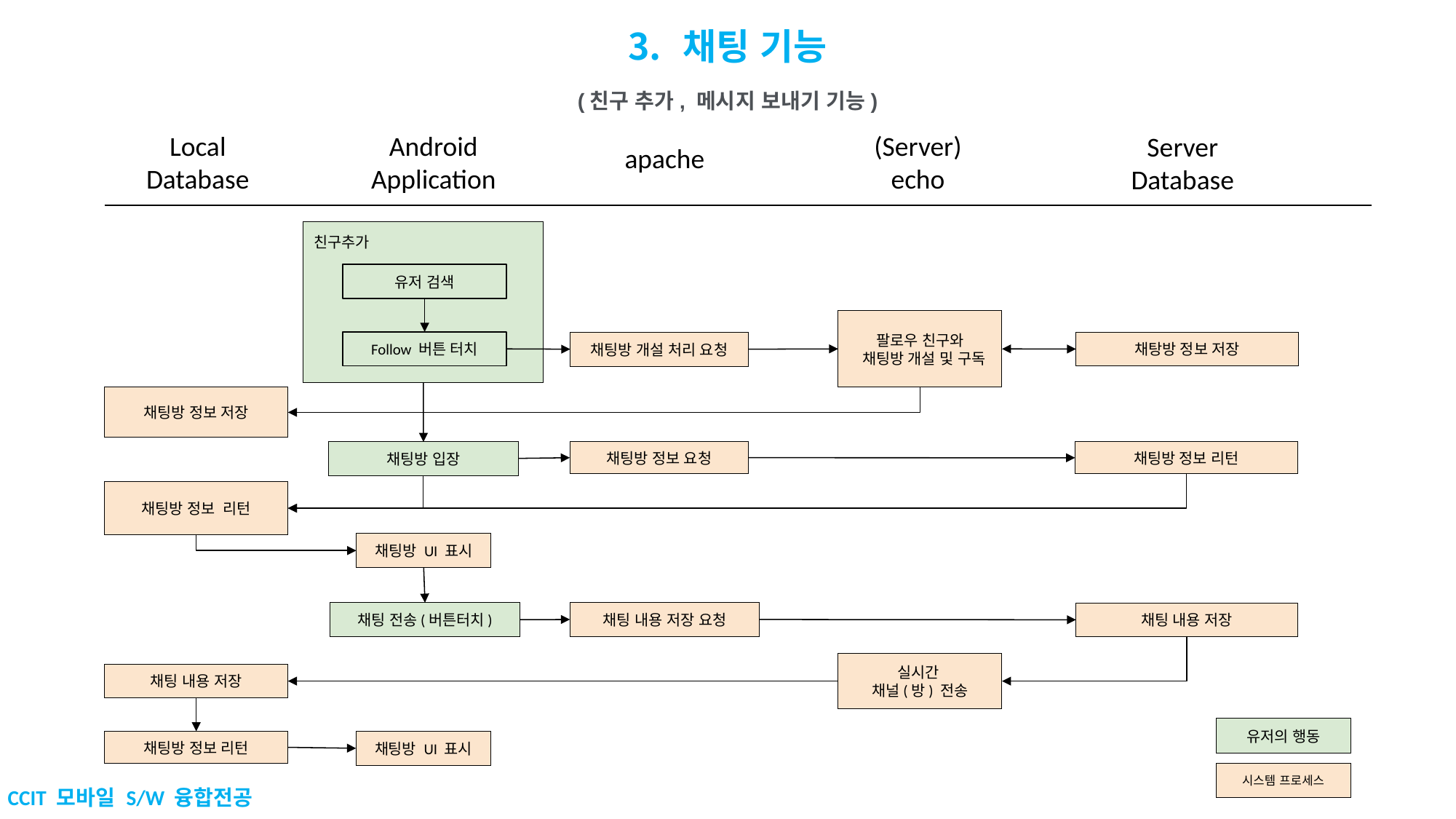

채팅 기능

(친구 추가, 메시지 보내기 기능)
(Server)
echo
Android
Application
Local
Database
 Server
Database
apache
친구추가
유저 검색
팔로우 친구와
 채팅방 개설 및 구독
Follow 버튼 터치
채팅방 개설 처리 요청
채탕방 정보 저장
채팅방 정보 저장
채팅방 정보 리턴
채팅방 입장
채팅방 정보 요청
채팅방 정보  리턴
채팅방 UI 표시
채팅 내용 저장 요청
채팅 전송(버튼터치)
채팅 내용 저장
실시간
채널(방) 전송
채팅 내용 저장
유저의 행동
채팅방 UI 표시
채팅방 정보 리턴
시스템 프로세스
CCIT 모바일 S/W 융합전공